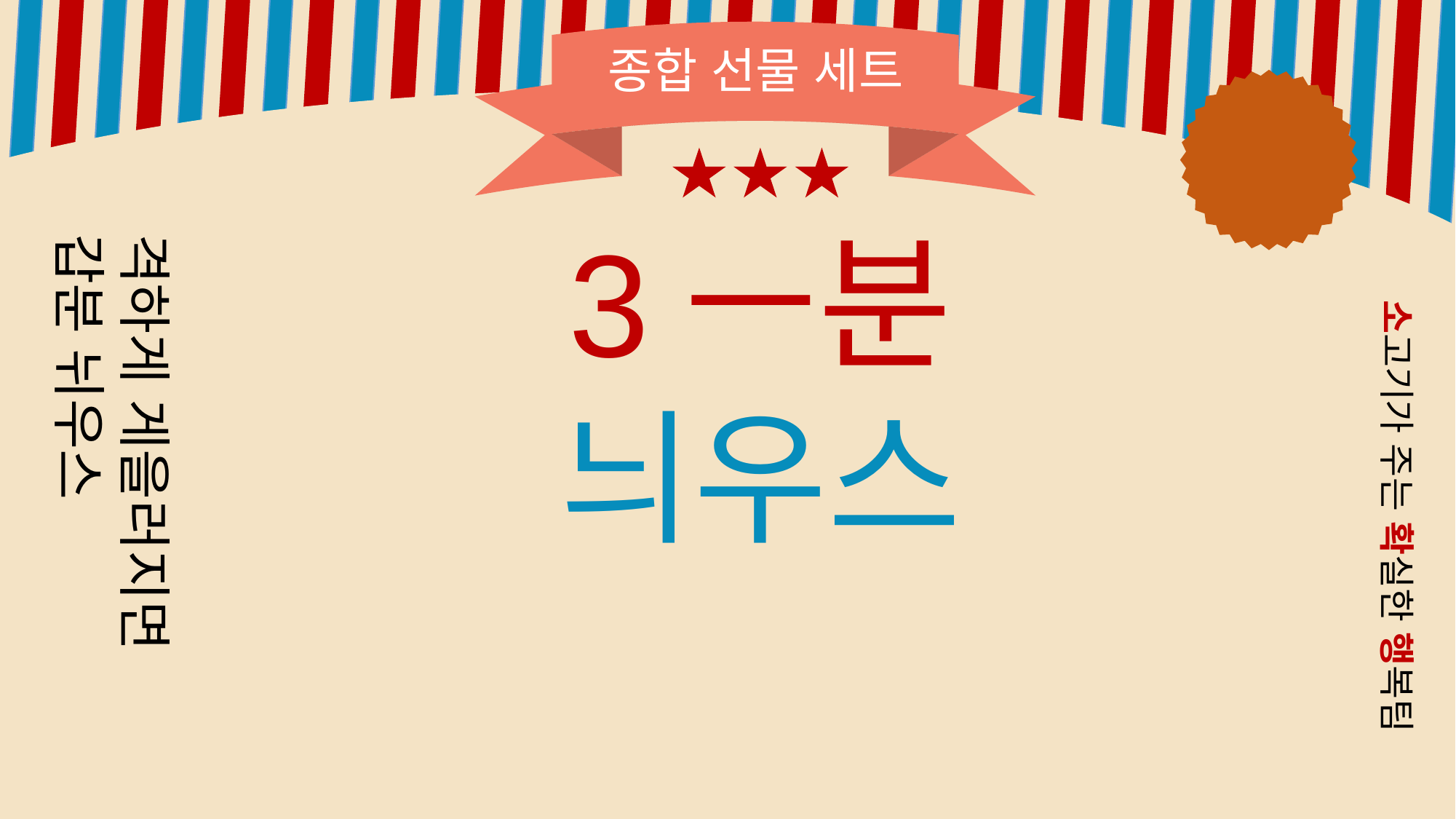

종합 선물 세트

3ㅡ분
늬우스
격하게 게을러지면
갑분 뉘우스

소고기가 주는 확실한 행복팀